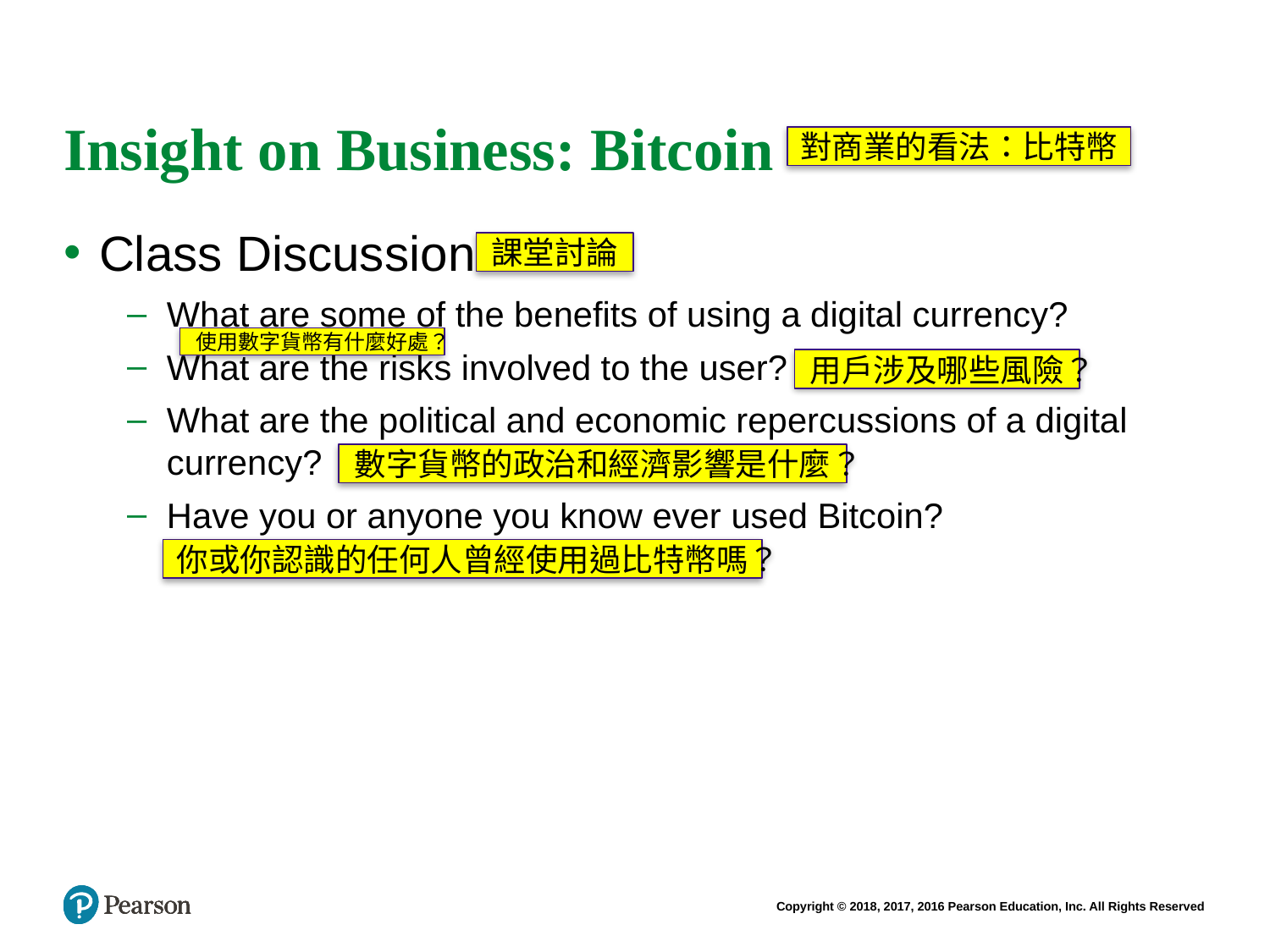

# Insight on Business: Bitcoin
對商業的看法：比特幣
Class Discussion
What are some of the benefits of using a digital currency?
What are the risks involved to the user?
What are the political and economic repercussions of a digital currency?
Have you or anyone you know ever used Bitcoin?
課堂討論
使用數字貨幣有什麼好處？
用戶涉及哪些風險？
數字貨幣的政治和經濟影響是什麼？
你或你認識的任何人曾經使用過比特幣嗎？